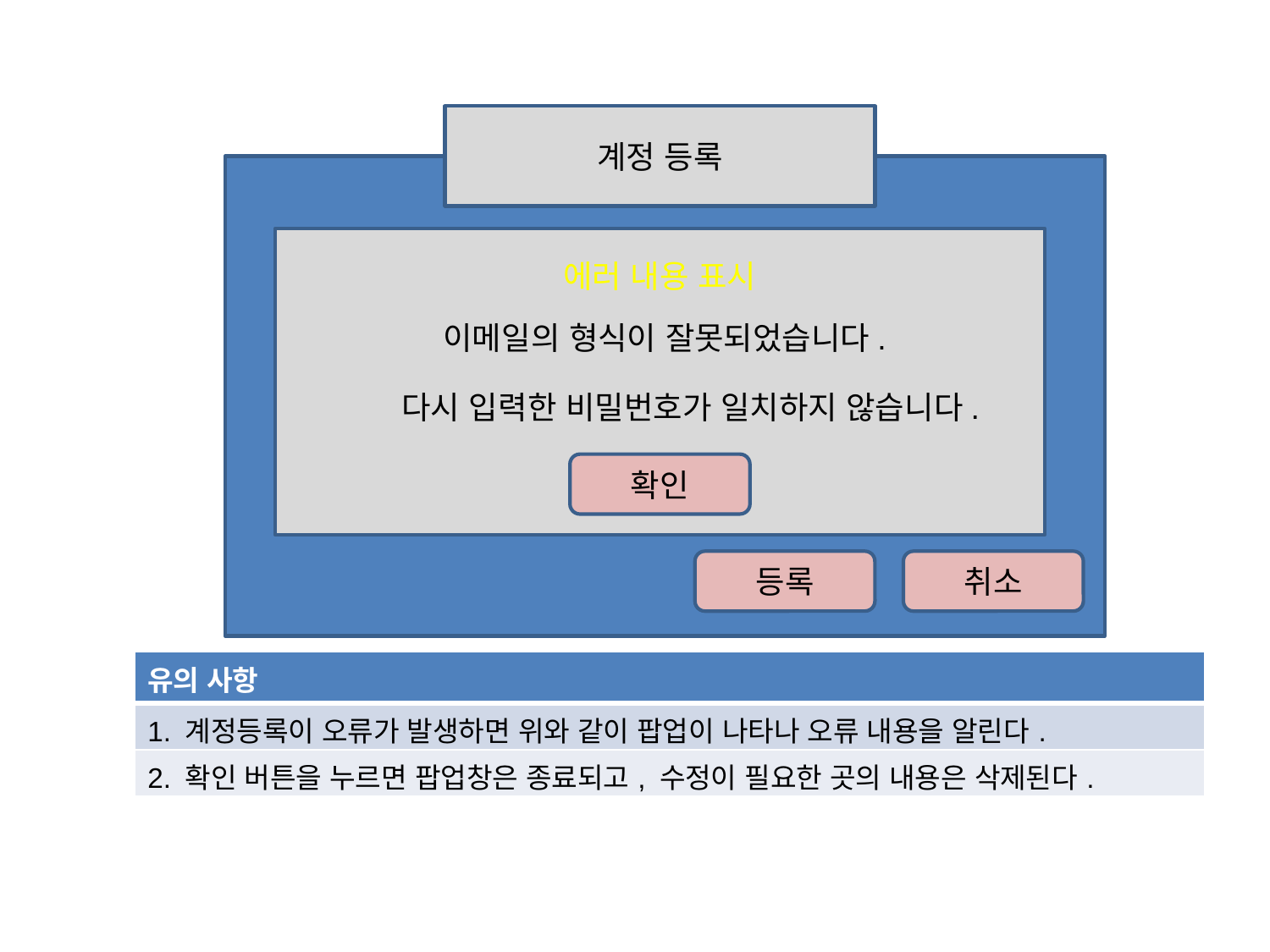

계정 등록

에러 내용 표시
이메일

이메일의 형식이 잘못되었습니다.
비밀번호

다시 입력한 비밀번호가 일치하지 않습니다.
*최대 16자리의 비밀번호를 입력해주십시오
비밀번호 확인

확인
*다시 한번 비밀번호를 입력해주십시오
등록
취소
| 유의 사항 |
| --- |
| 1. 계정등록이 오류가 발생하면 위와 같이 팝업이 나타나 오류 내용을 알린다. |
| 2. 확인 버튼을 누르면 팝업창은 종료되고, 수정이 필요한 곳의 내용은 삭제된다. |